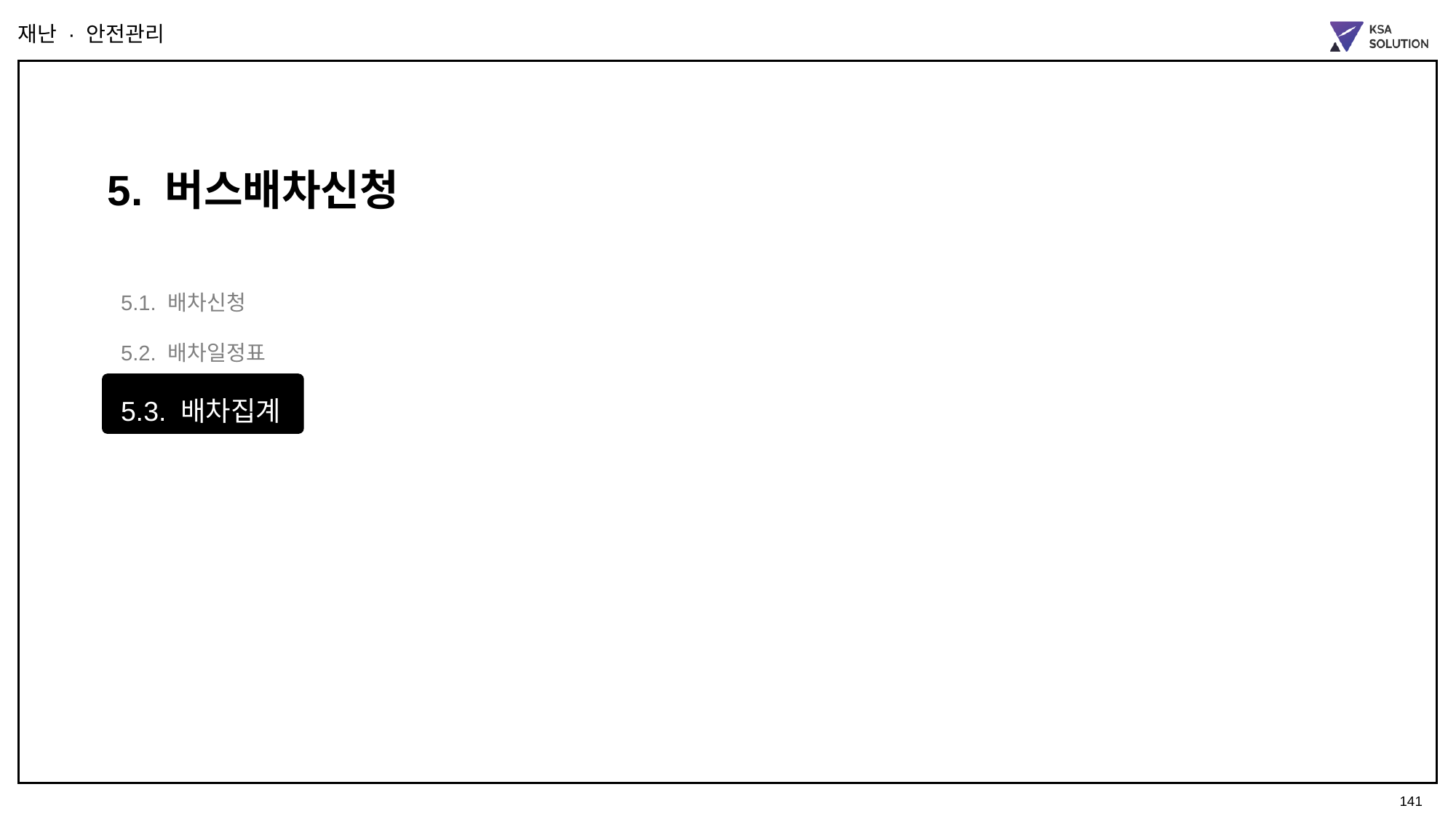

재난 · 안전관리
5. 버스배차신청
5.1. 배차신청
5.2. 배차일정표
5.3. 배차집계